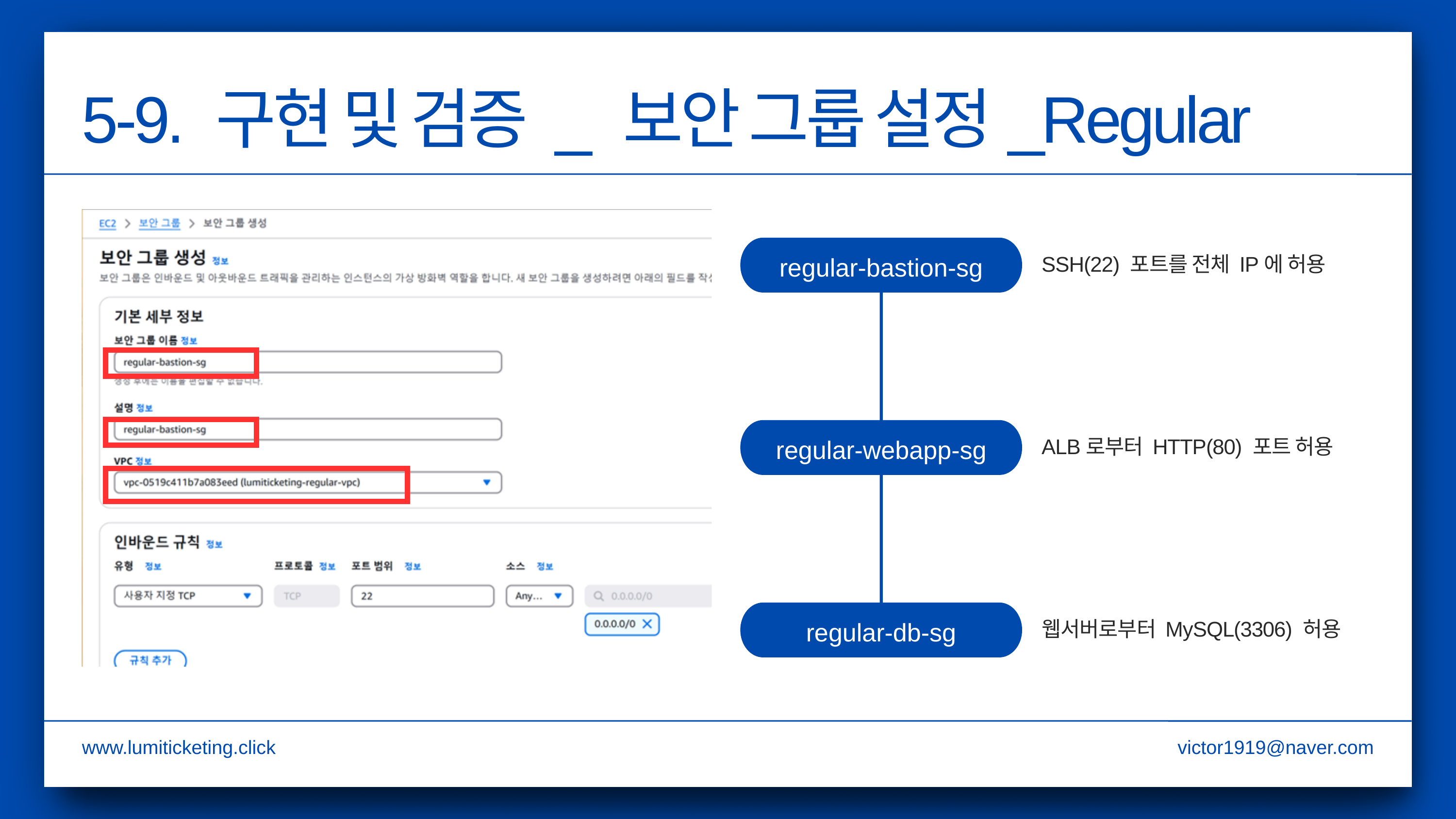

5-9. 구현 및 검증 _ 보안 그룹 설정_Regular

regular-bastion-sg
SSH(22) 포트를 전체 IP에 허용

regular-webapp-sg
ALB로부터 HTTP(80) 포트 허용

regular-db-sg
웹서버로부터 MySQL(3306) 허용

www.lumiticketing.click
victor1919@naver.com